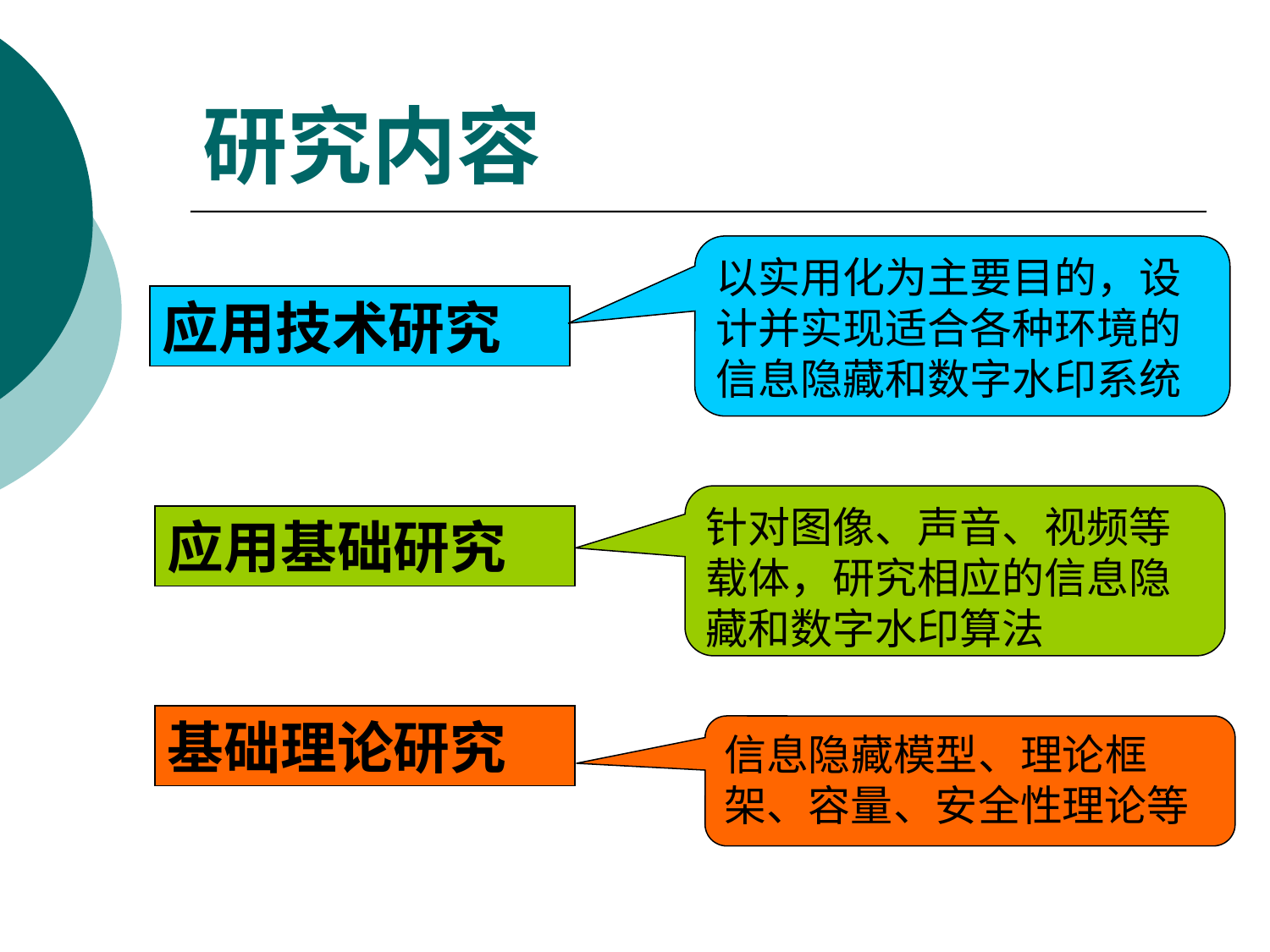

# 研究内容
以实用化为主要目的，设计并实现适合各种环境的信息隐藏和数字水印系统
应用技术研究
针对图像、声音、视频等载体，研究相应的信息隐藏和数字水印算法
应用基础研究
基础理论研究
信息隐藏模型、理论框架、容量、安全性理论等